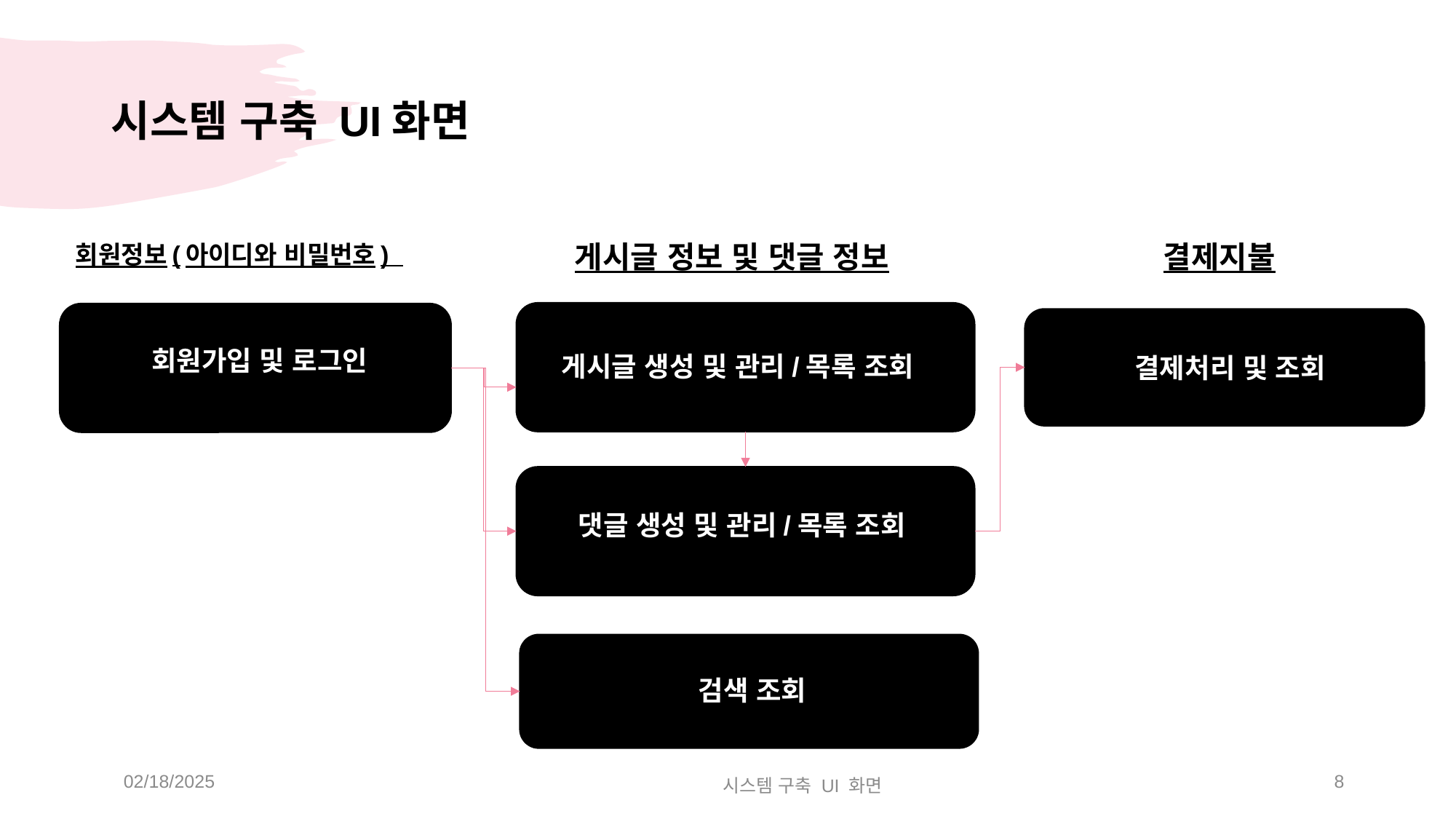

# 시스템 구축 UI화면
회원정보(아이디와 비밀번호)
게시글 정보 및 댓글 정보
결제지불

회원가입 및 로그인

게시글 생성 및 관리/목록 조회
결제처리 및 조회

댓글 생성 및 관리/목록 조회
검색 조회

02/18/2025
8
시스템 구축 UI 화면